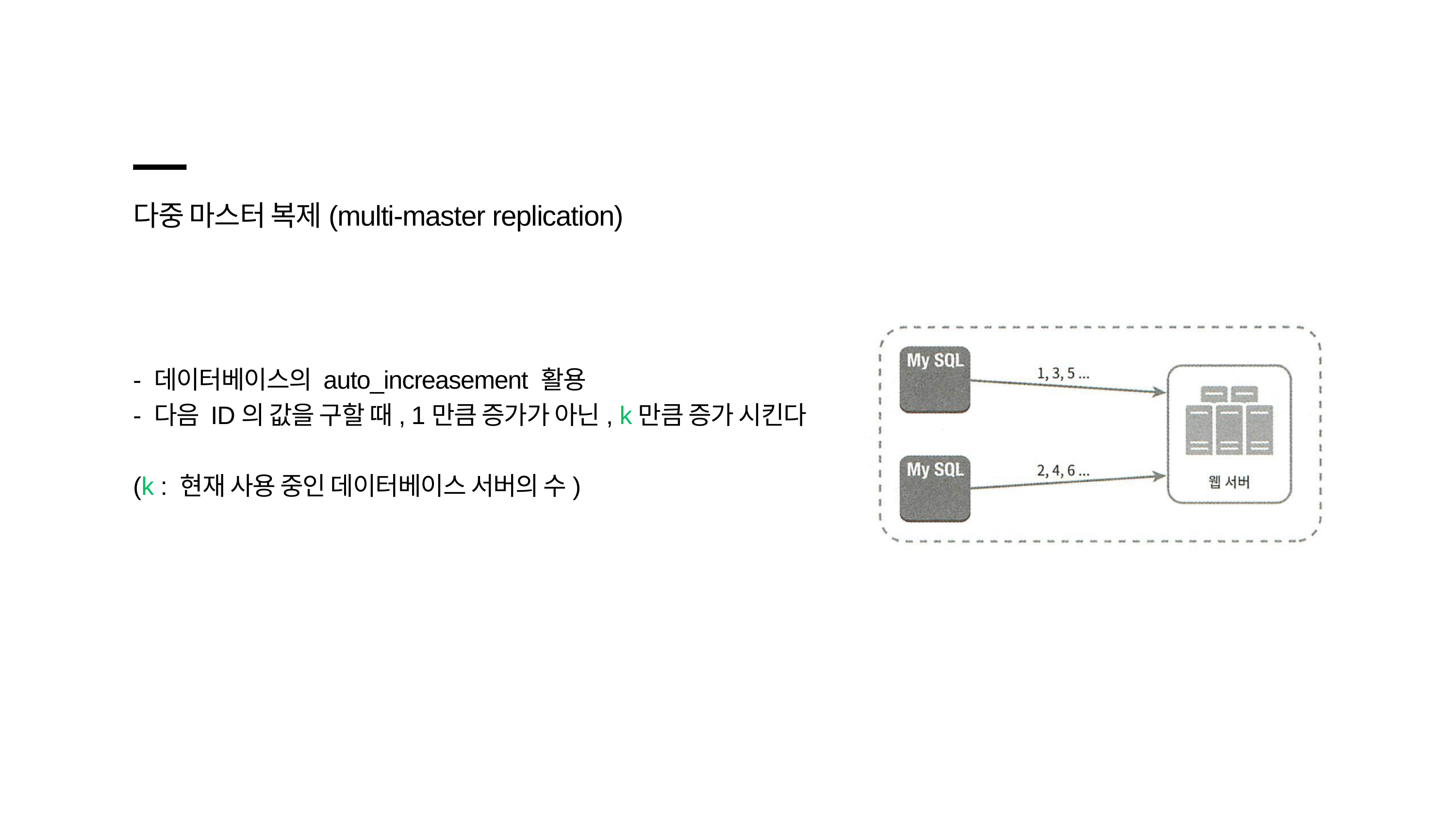

다중 마스터 복제(multi-master replication)

- 데이터베이스의 auto_increasement 활용
- 다음 ID의 값을 구할 때, 1만큼 증가가 아닌, k만큼 증가 시킨다

(k : 현재 사용 중인 데이터베이스 서버의 수)